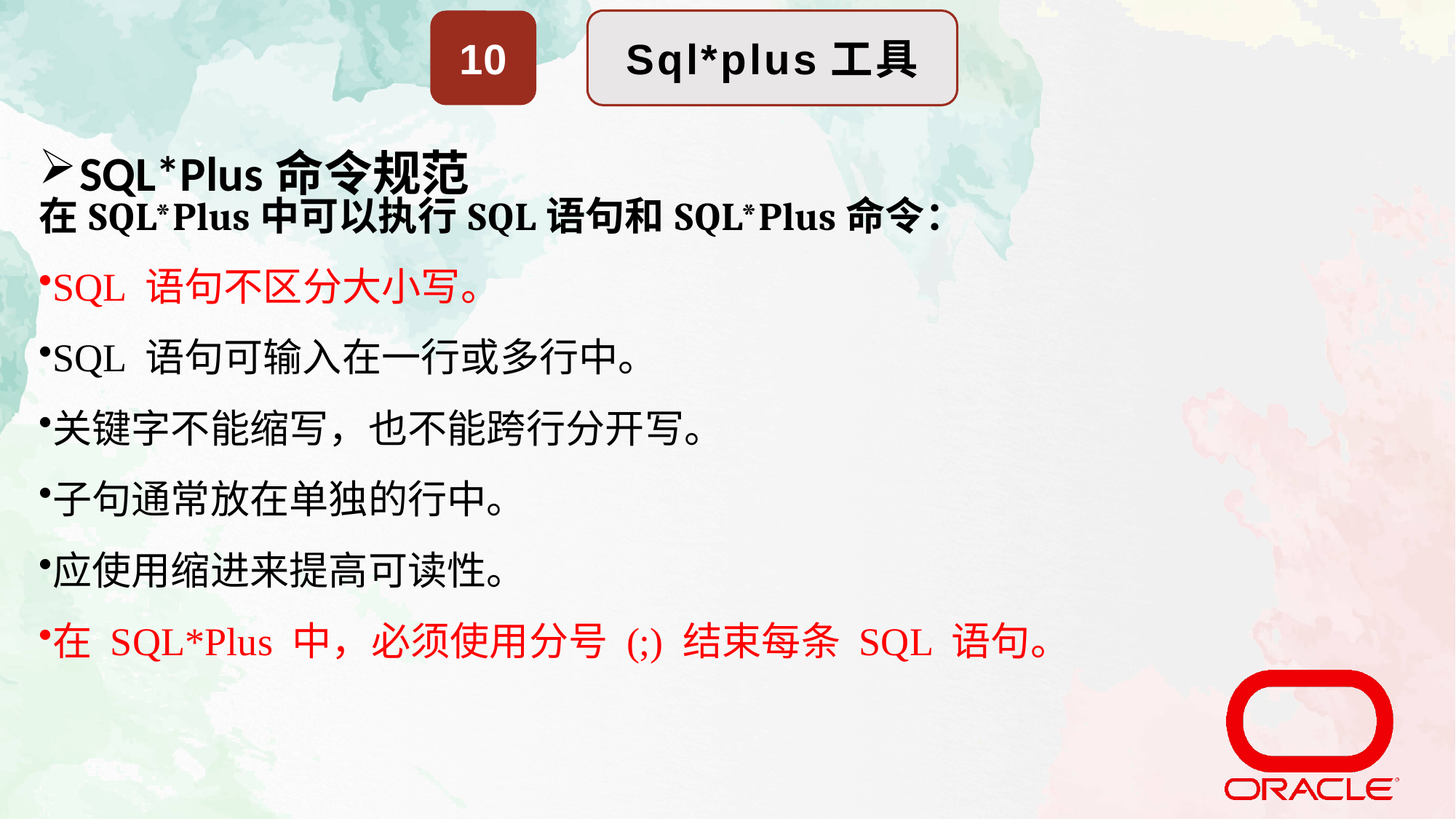

10
Sql*plus工具
SQL*Plus命令规范
在SQL*Plus中可以执行SQL语句和SQL*Plus命令：
SQL 语句不区分大小写。
SQL 语句可输入在一行或多行中。
关键字不能缩写，也不能跨行分开写。
子句通常放在单独的行中。
应使用缩进来提高可读性。
在 SQL*Plus 中，必须使用分号 (;) 结束每条 SQL 语句。